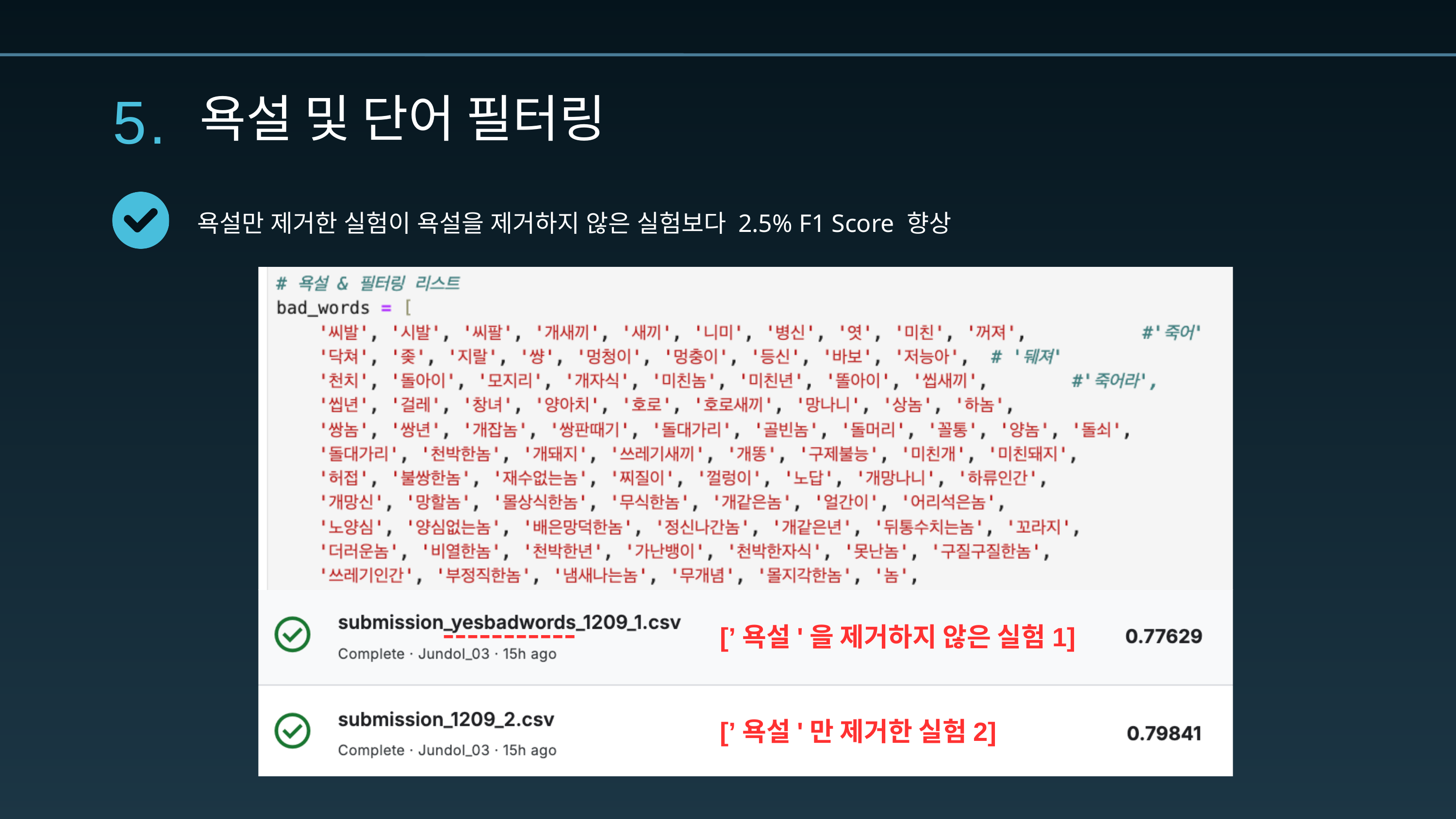

5.
욕설 및 단어 필터링

욕설만 제거한 실험이 욕설을 제거하지 않은 실험보다 2.5% F1 Score 향상

[’욕설'을 제거하지 않은 실험1]

[’욕설'만 제거한 실험2]